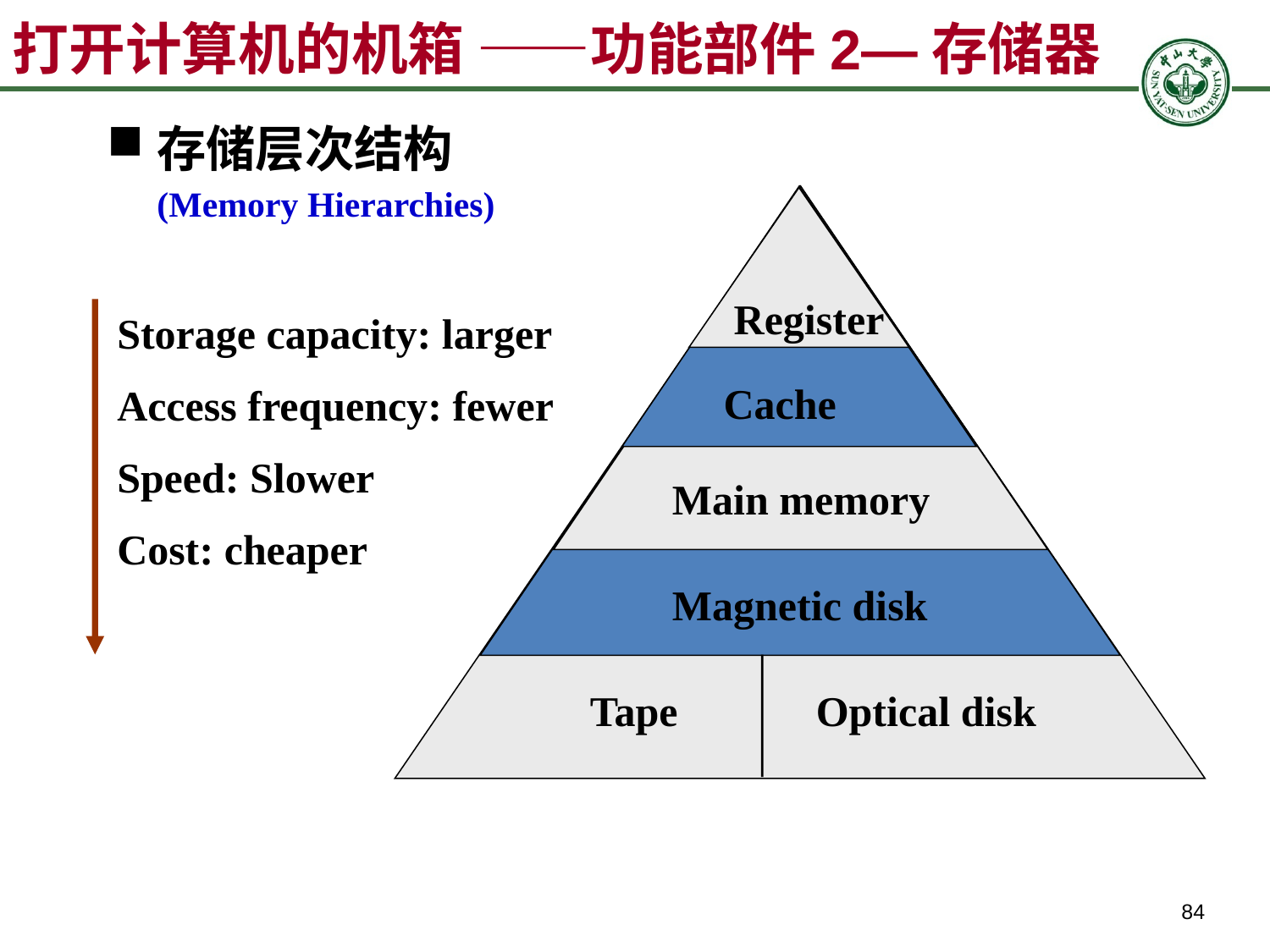

打开计算机的机箱 ——功能部件2—存储器
# 存储层次结构 (Memory Hierarchies)

Register
Storage capacity: larger
Access frequency: fewer
Speed: Slower
Cost: cheaper

Cache
Main memory
Magnetic disk

Tape
Optical disk